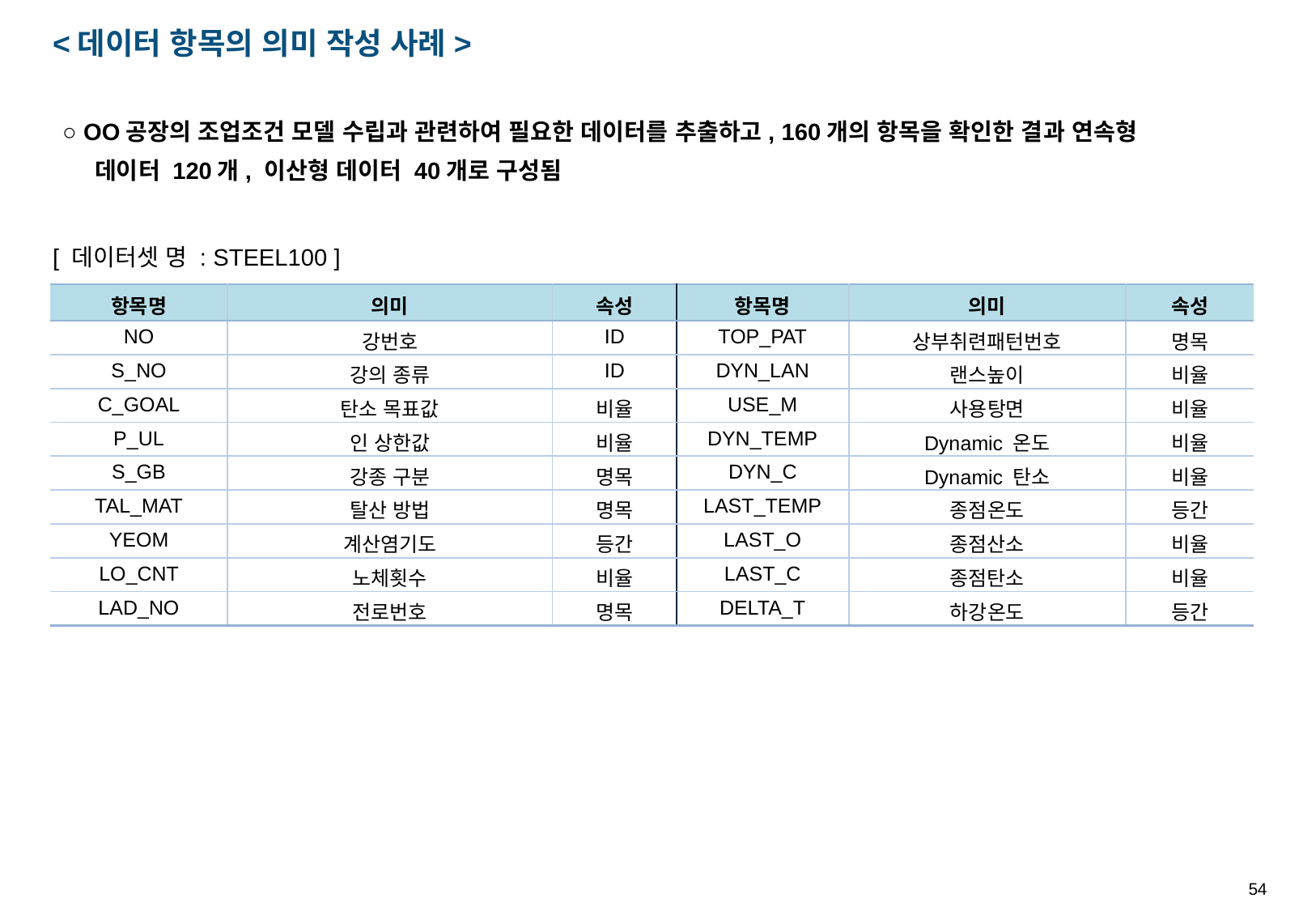

<데이터 항목의 의미 작성 사례>
○ OO공장의 조업조건 모델 수립과 관련하여 필요한 데이터를 추출하고, 160개의 항목을 확인한 결과 연속형
    데이터 120개, 이산형 데이터 40개로 구성됨
[ 데이터셋 명 : STEEL100 ]
| 항목명 | 의미 | 속성 | 항목명 | 의미 | 속성 |
| --- | --- | --- | --- | --- | --- |
| NO | 강번호 | ID | TOP\_PAT | 상부취련패턴번호 | 명목 |
| S\_NO | 강의 종류 | ID | DYN\_LAN | 랜스높이 | 비율 |
| C\_GOAL | 탄소 목표값 | 비율 | USE\_M | 사용탕면 | 비율 |
| P\_UL | 인 상한값 | 비율 | DYN\_TEMP | Dynamic 온도 | 비율 |
| S\_GB | 강종 구분 | 명목 | DYN\_C | Dynamic 탄소 | 비율 |
| TAL\_MAT | 탈산 방법 | 명목 | LAST\_TEMP | 종점온도 | 등간 |
| YEOM | 계산염기도 | 등간 | LAST\_O | 종점산소 | 비율 |
| LO\_CNT | 노체횟수 | 비율 | LAST\_C | 종점탄소 | 비율 |
| LAD\_NO | 전로번호 | 명목 | DELTA\_T | 하강온도 | 등간 |
54